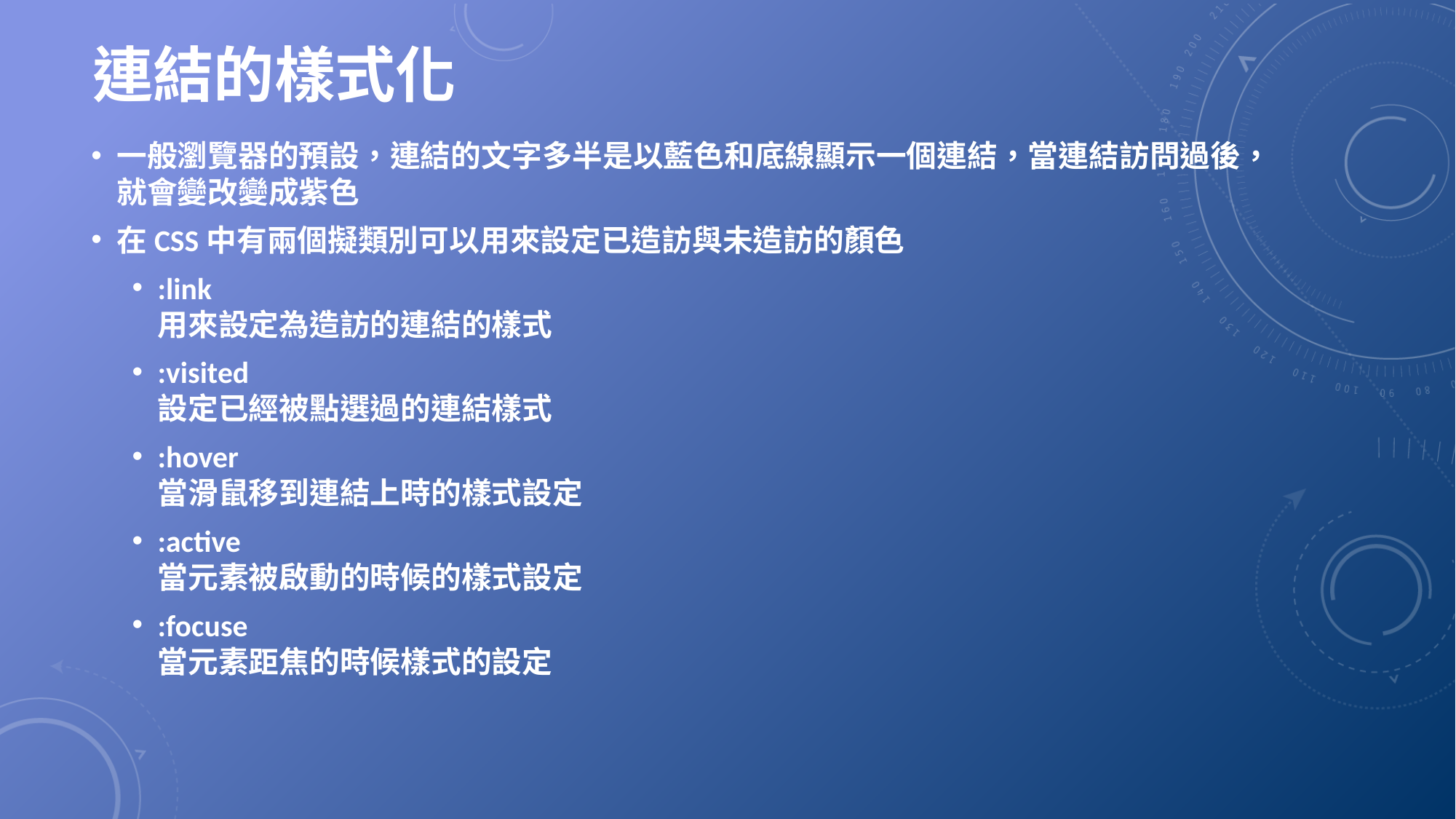

# 連結的樣式化
一般瀏覽器的預設，連結的文字多半是以藍色和底線顯示一個連結，當連結訪問過後，就會變改變成紫色
在CSS中有兩個擬類別可以用來設定已造訪與未造訪的顏色
:link
用來設定為造訪的連結的樣式
:visited
設定已經被點選過的連結樣式
:hover
當滑鼠移到連結上時的樣式設定
:active
當元素被啟動的時候的樣式設定
:focuse
當元素距焦的時候樣式的設定